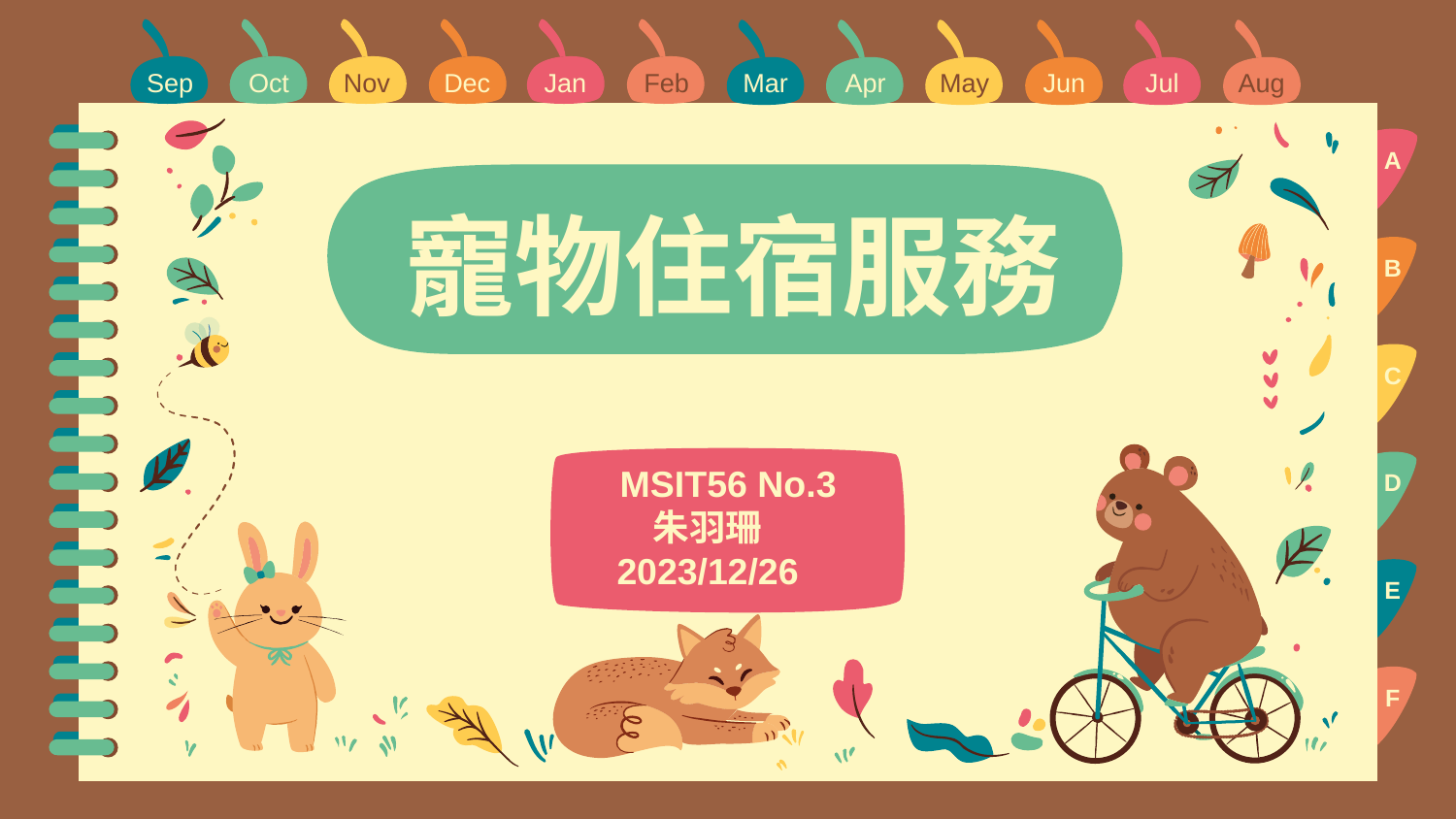

Sep
Oct
Nov
Dec
Jan
Feb
Mar
Apr
May
Jun
Jul
Aug

# 寵物住宿服務
A

B
C

    MSIT56 No.3
朱羽珊
2023/12/26

D
E
F